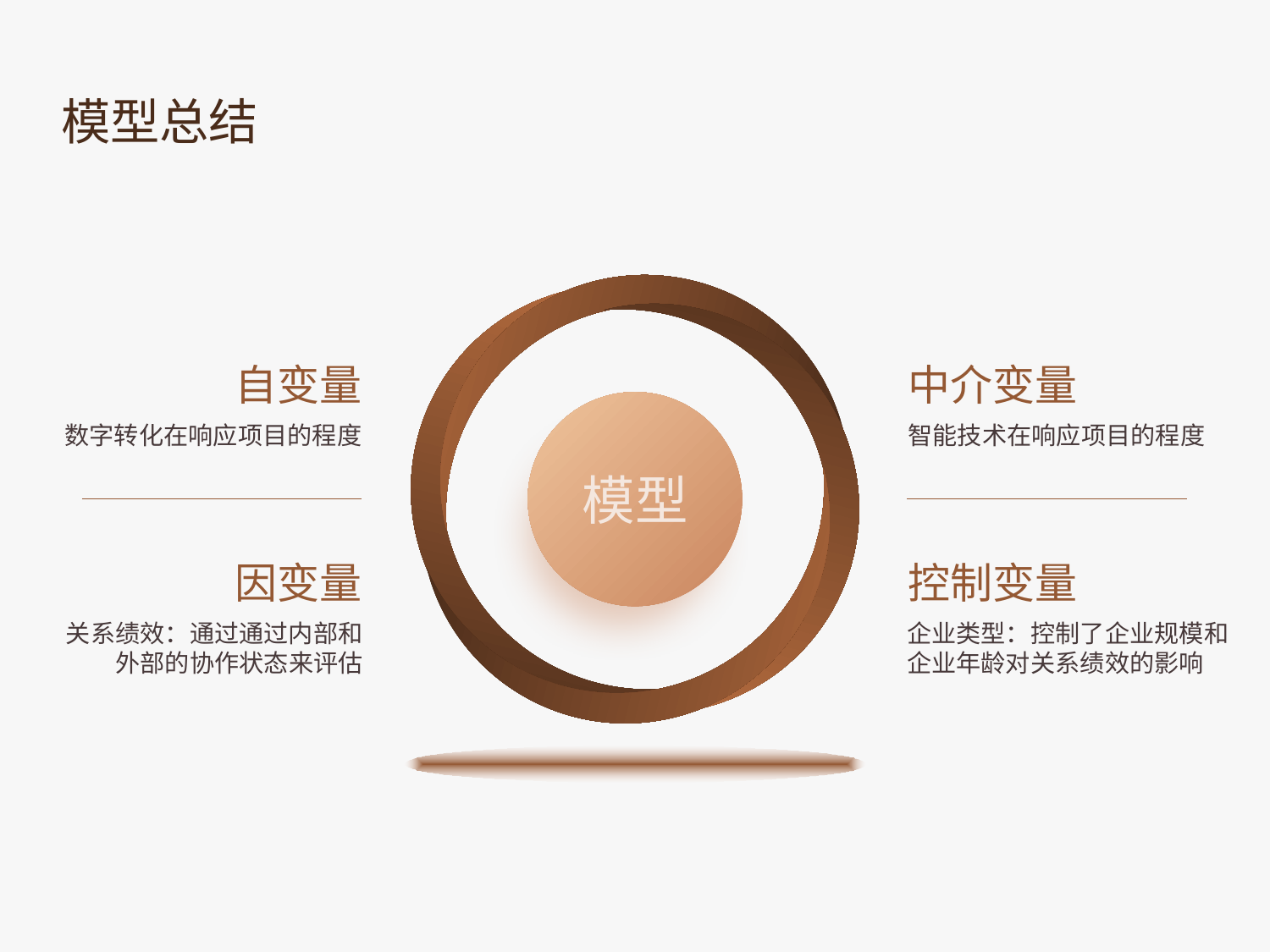

模型总结

自变量
中介变量
模型
数字转化在响应项目的程度
智能技术在响应项目的程度
因变量
控制变量
关系绩效：通过通过内部和外部的协作状态来评估
企业类型：控制了企业规模和企业年龄对关系绩效的影响